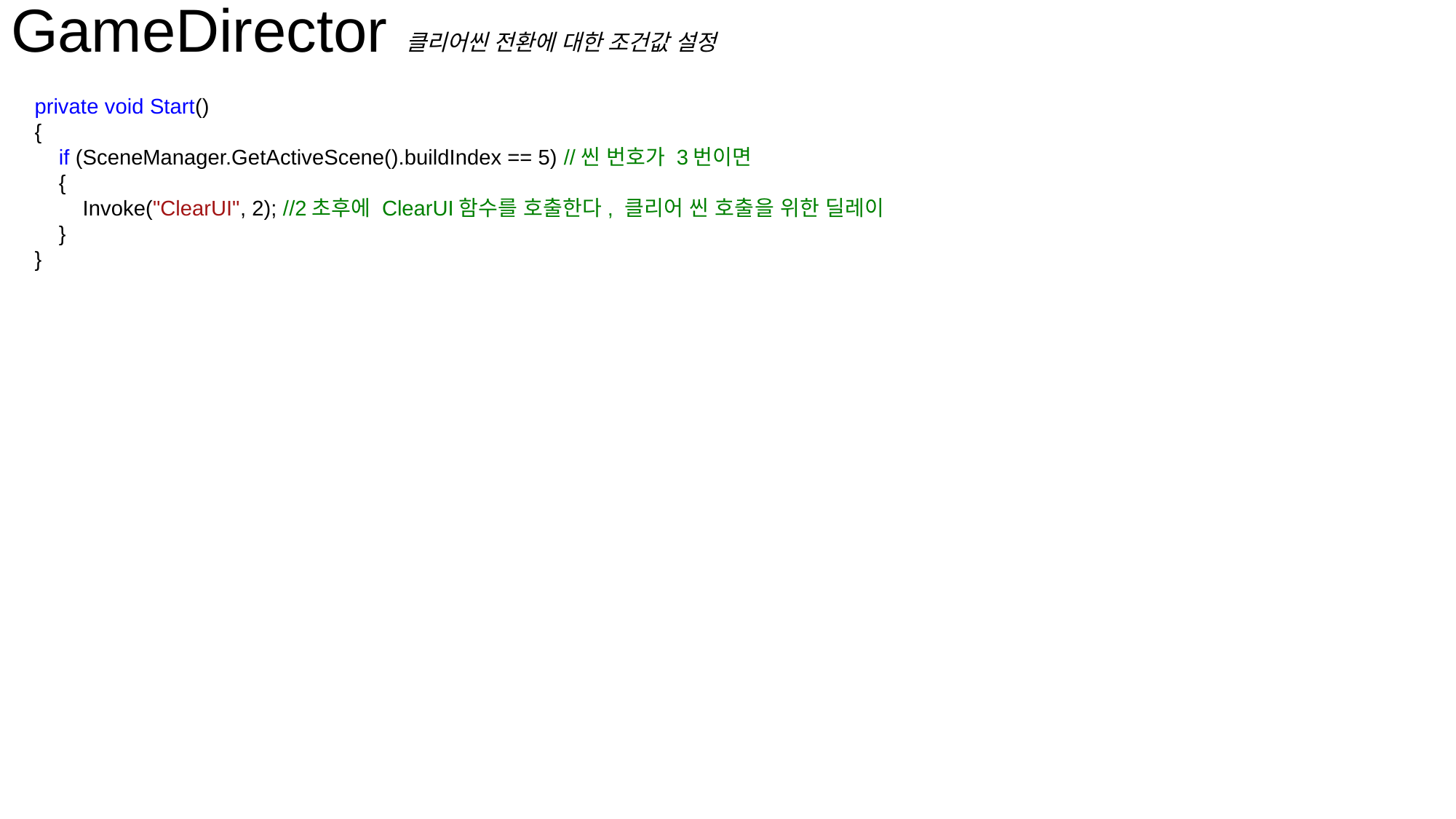

GameDirector
클리어씬 전환에 대한 조건값 설정
    private void Start()
    {
        if (SceneManager.GetActiveScene().buildIndex == 5) //씬 번호가 3번이면
        {
            Invoke("ClearUI", 2); //2초후에 ClearUI함수를 호출한다, 클리어 씬 호출을 위한 딜레이
        }
    }